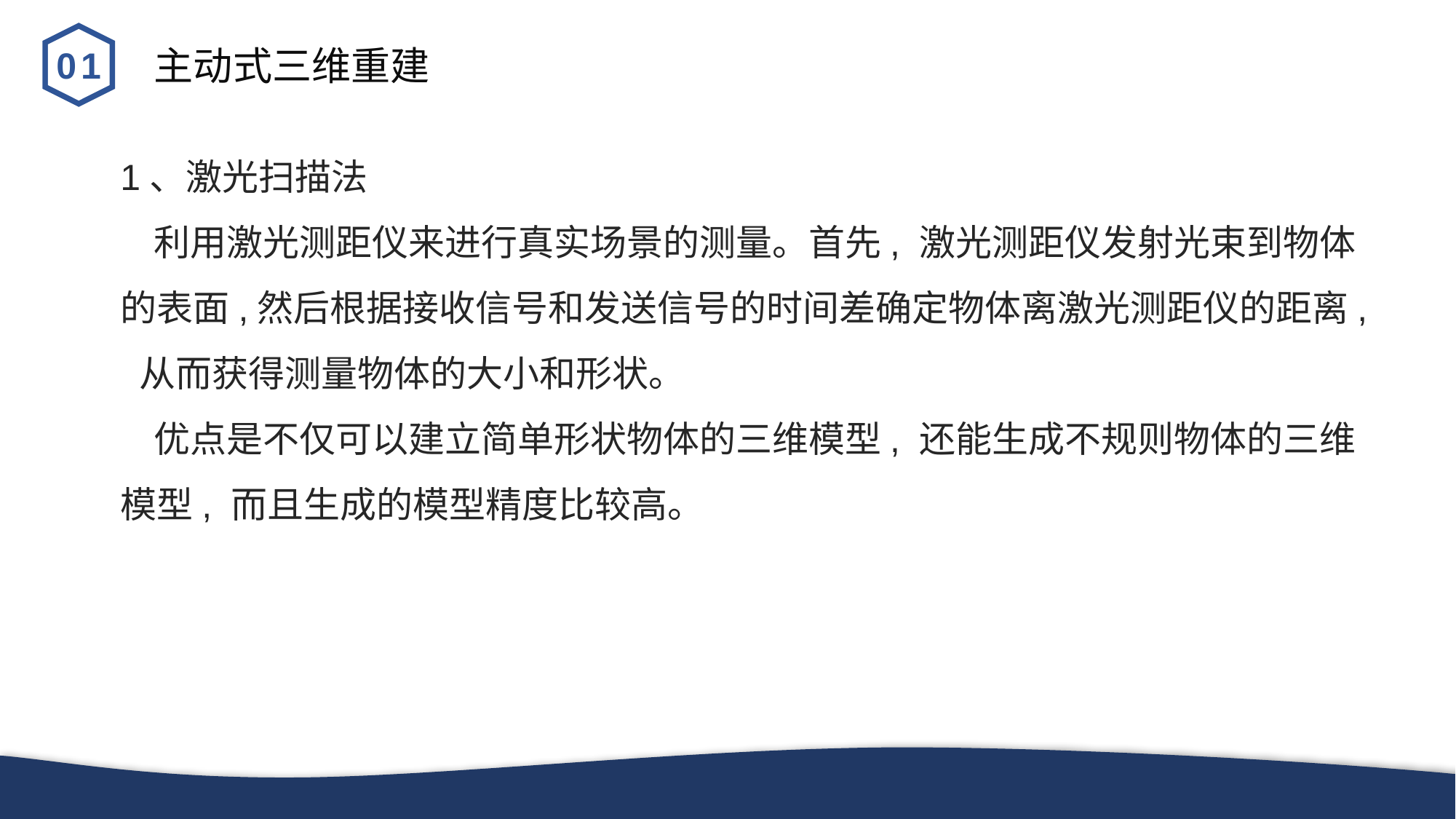

主动式三维重建
01
1、激光扫描法
   利用激光测距仪来进行真实场景的测量。首先, 激光测距仪发射光束到物体的表面,然后根据接收信号和发送信号的时间差确定物体离激光测距仪的距离, 从而获得测量物体的大小和形状。
   优点是不仅可以建立简单形状物体的三维模型, 还能生成不规则物体的三维模型, 而且生成的模型精度比较高。